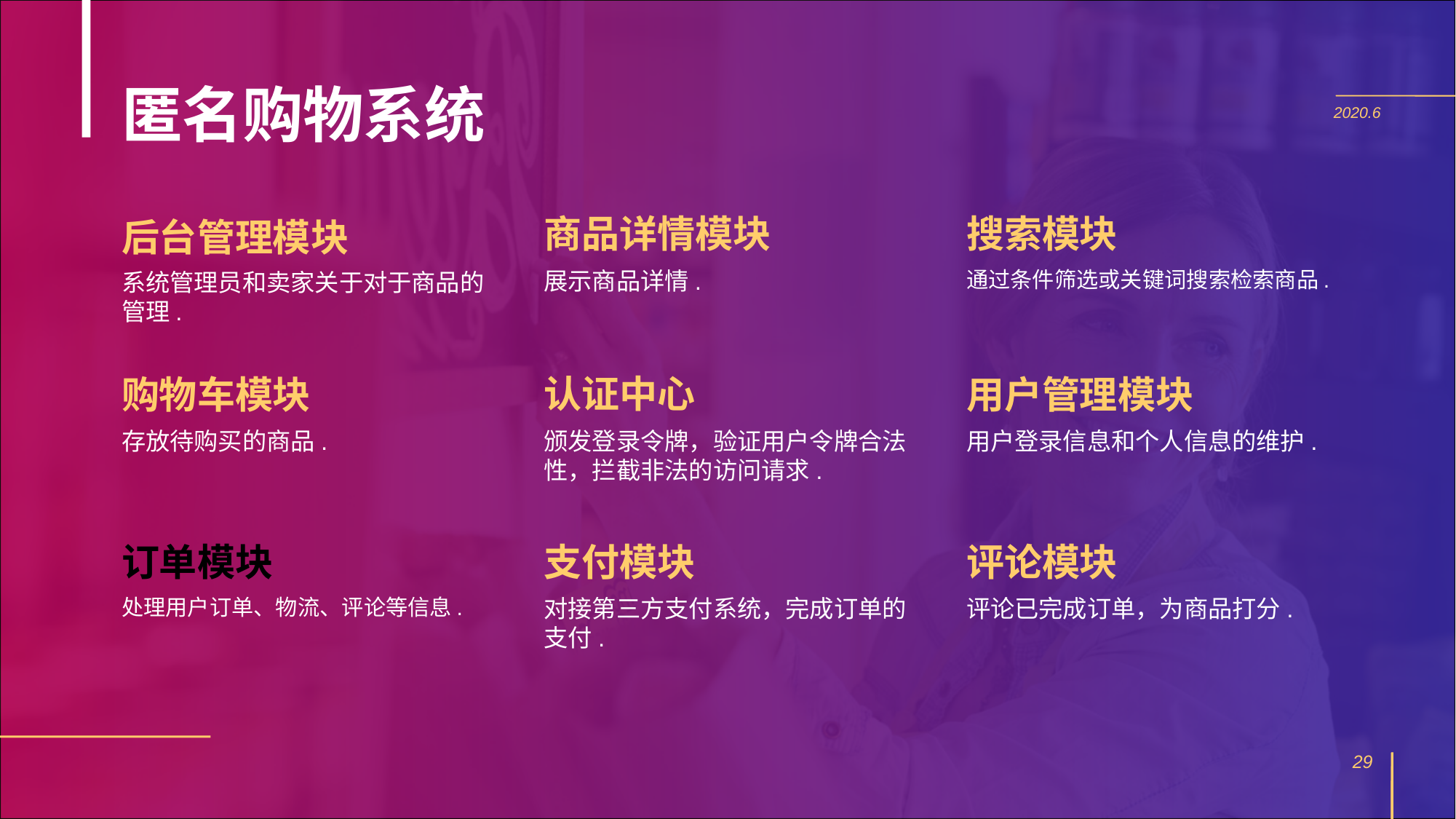

匿名购物系统
2020.6
商品详情模块
搜索模块
后台管理模块
展示商品详情.
通过条件筛选或关键词搜索检索商品.
系统管理员和卖家关于对于商品的管理.
购物车模块
认证中心
用户管理模块
存放待购买的商品.
颁发登录令牌，验证用户令牌合法性，拦截非法的访问请求.
用户登录信息和个人信息的维护.
订单模块
支付模块
评论模块
处理用户订单、物流、评论等信息.
对接第三方支付系统，完成订单的支付.
评论已完成订单，为商品打分.
29